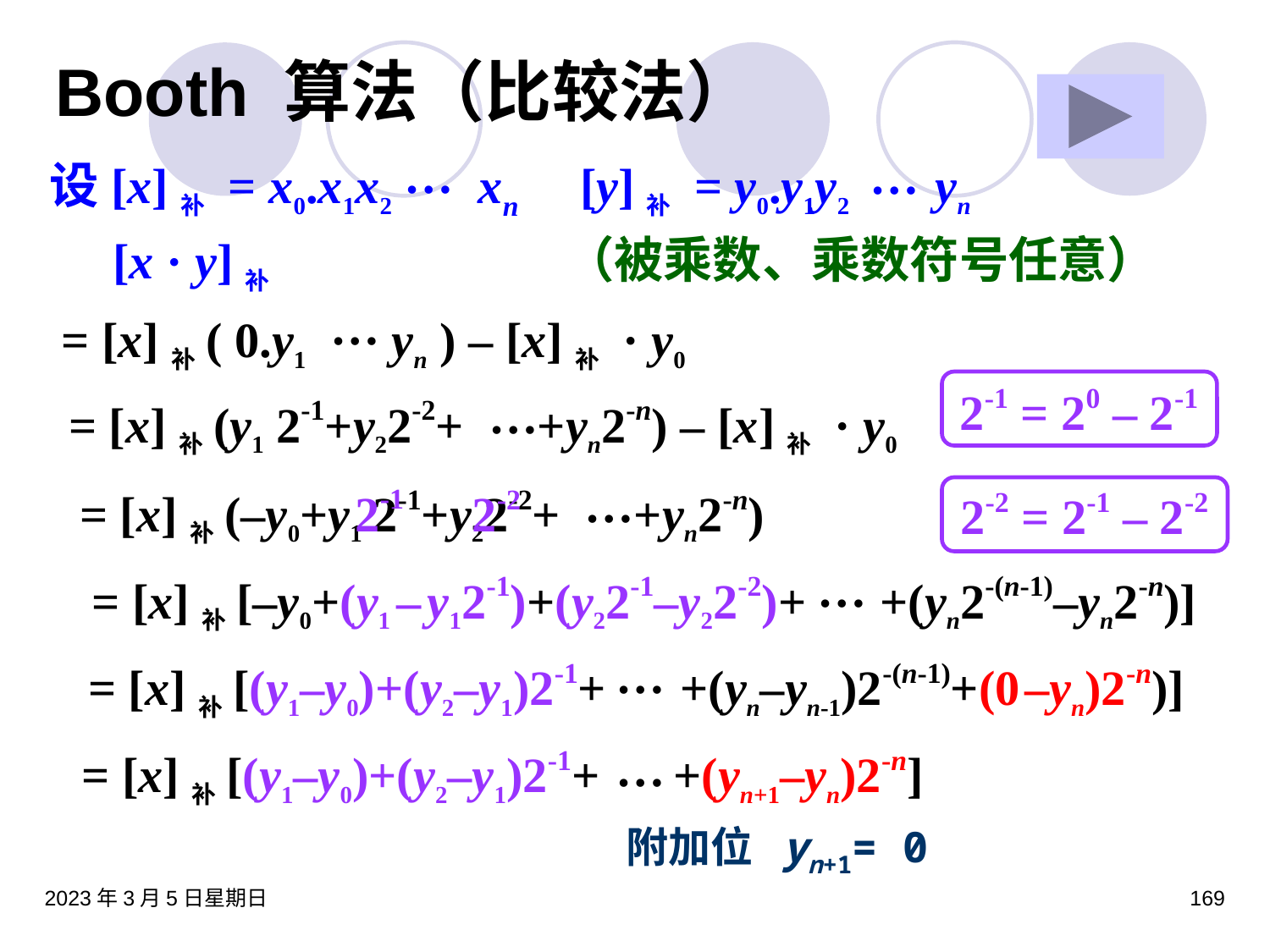

# Booth 算法（比较法）

…
…
设[x]补 = x0.x1x2       xn     [y]补 = y0.y1y2       yn
（被乘数、乘数符号任意）
[x · y]补
…
= [x]补( 0.y1       yn ) – [x]补 · y0

2-1 = 20 – 2-1
…
= [x]补(y1 2-1+y22-2+      +yn2-n) – [x]补 · y0
…
= [x]补(–y0+y1 2-1+y22-2+      +yn2-n)
2-1
2-2
2-2 = 2-1 – 2-2

…
= [x]补[–y0+(y1 – y12-1)+(y22-1–y22-2)+      +(yn2-(n-1)–yn2-n)]
…
= [x]补[(y1–y0)+(y2–y1)2-1+      +(yn–yn-1)2-(n-1)+(0 –yn)2-n)]
…
= [x]补[(y1–y0)+(y2–y1)2-1+      +(yn+1–yn)2-n]
附加位  yn+1= 0
2023年3月5日星期日
169